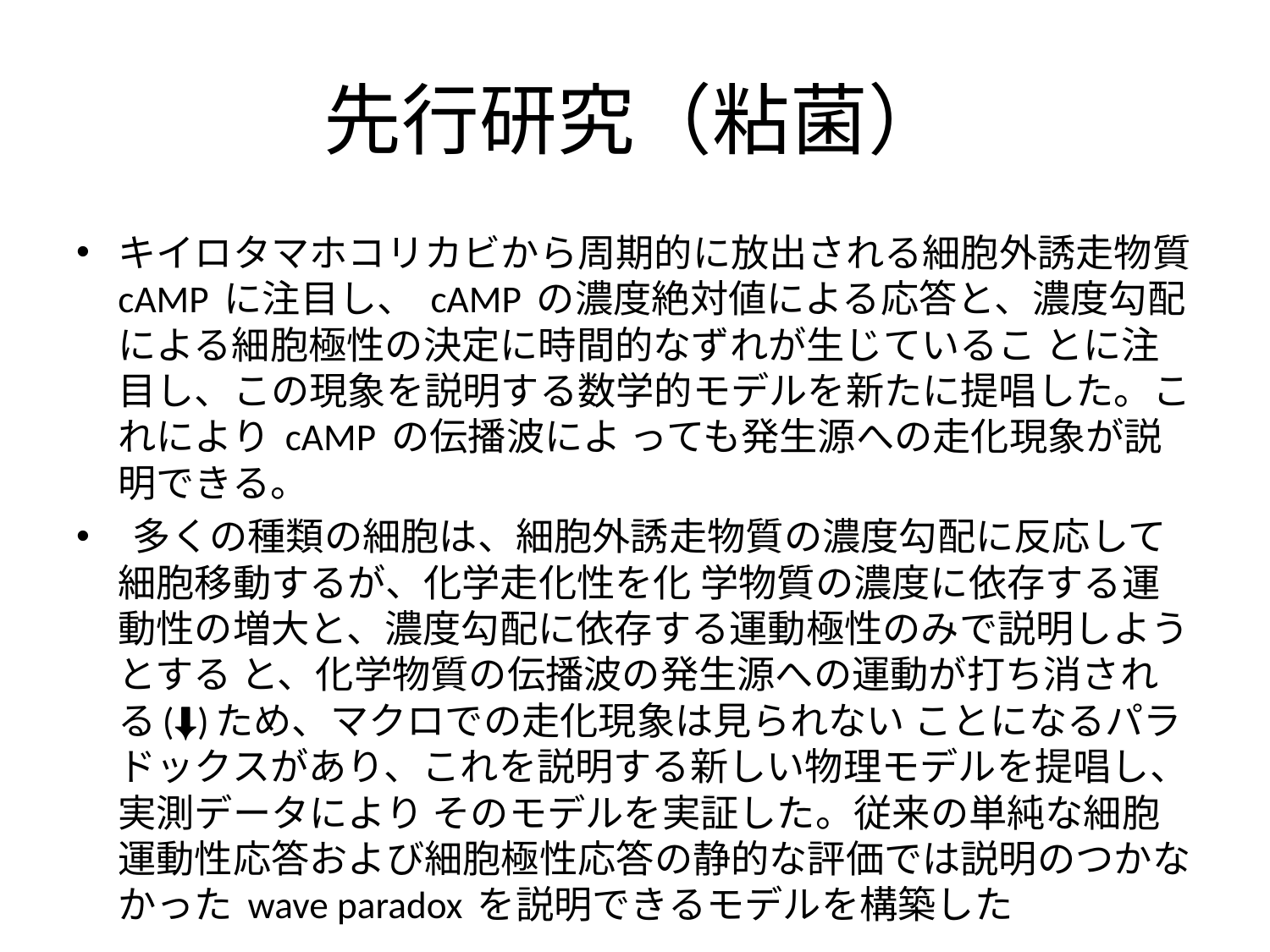

# 先行研究（粘菌）
キイロタマホコリカビから周期的に放出される細胞外誘走物質 cAMP に注目し、 cAMP の濃度絶対値による応答と、濃度勾配による細胞極性の決定に時間的なずれが生じているこ とに注目し、この現象を説明する数学的モデルを新たに提唱した。これにより cAMP の伝播波によ っても発生源への走化現象が説明できる。
 多くの種類の細胞は、細胞外誘走物質の濃度勾配に反応して細胞移動するが、化学走化性を化 学物質の濃度に依存する運動性の増大と、濃度勾配に依存する運動極性のみで説明しようとする と、化学物質の伝播波の発生源への運動が打ち消される(⬇️)ため、マクロでの走化現象は見られない ことになるパラドックスがあり、これを説明する新しい物理モデルを提唱し、実測データにより そのモデルを実証した。従来の単純な細胞運動性応答および細胞極性応答の静的な評価では説明のつかな かった wave paradox を説明できるモデルを構築した